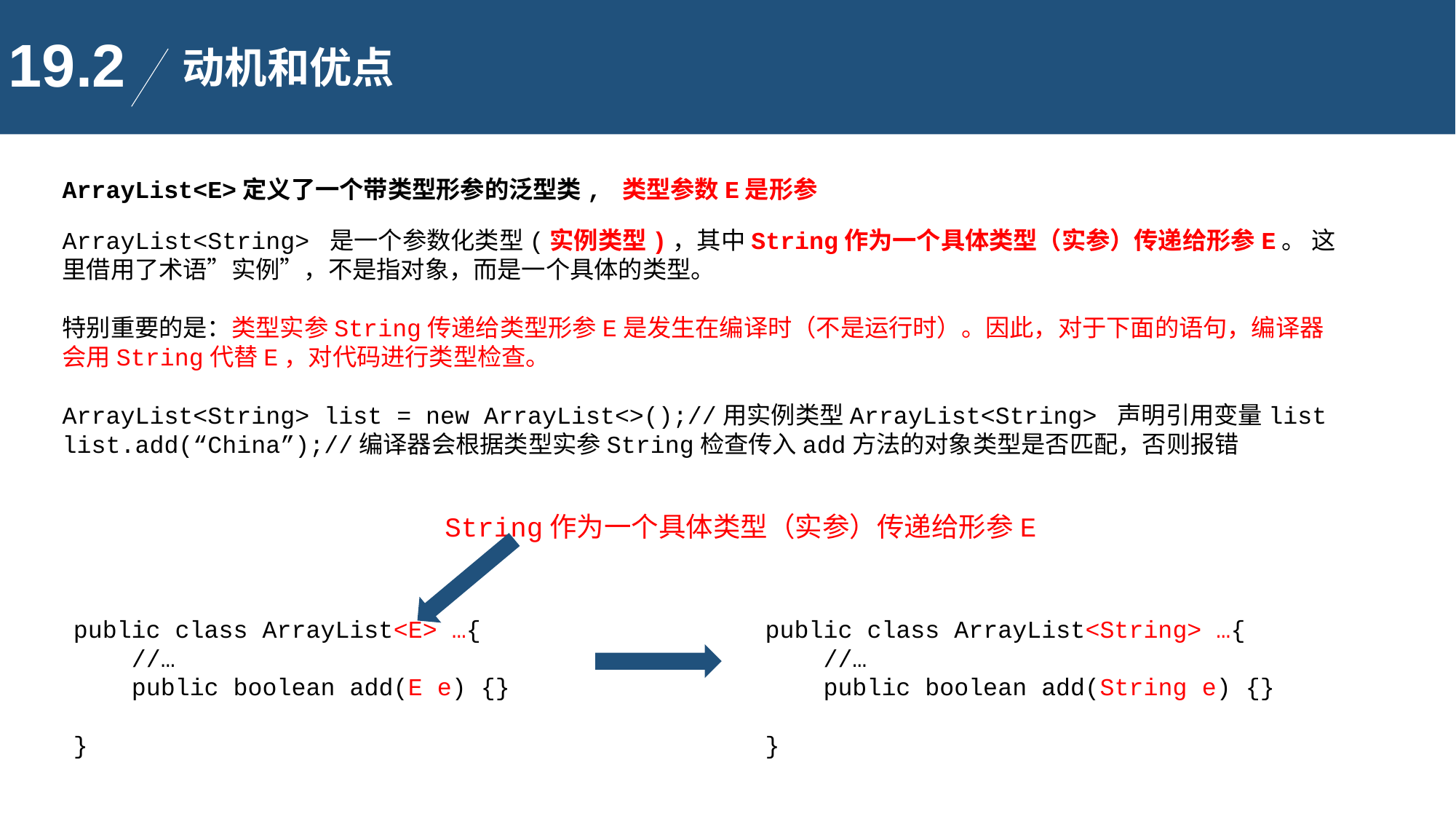

19.2
动机和优点
ArrayList<E>定义了一个带类型形参的泛型类, 类型参数E是形参
ArrayList<String> 是一个参数化类型(实例类型)，其中String作为一个具体类型（实参）传递给形参E。 这里借用了术语”实例”，不是指对象，而是一个具体的类型。

特别重要的是：类型实参String传递给类型形参E是发生在编译时（不是运行时）。因此，对于下面的语句，编译器会用String代替E，对代码进行类型检查。

ArrayList<String> list = new ArrayList<>();//用实例类型ArrayList<String> 声明引用变量list
list.add(“China”);//编译器会根据类型实参String检查传入add方法的对象类型是否匹配，否则报错
String作为一个具体类型（实参）传递给形参E

public class ArrayList<E> …{
    //…
    public boolean add(E e) {}
}
public class ArrayList<String> …{
    //…
    public boolean add(String e) {}
}